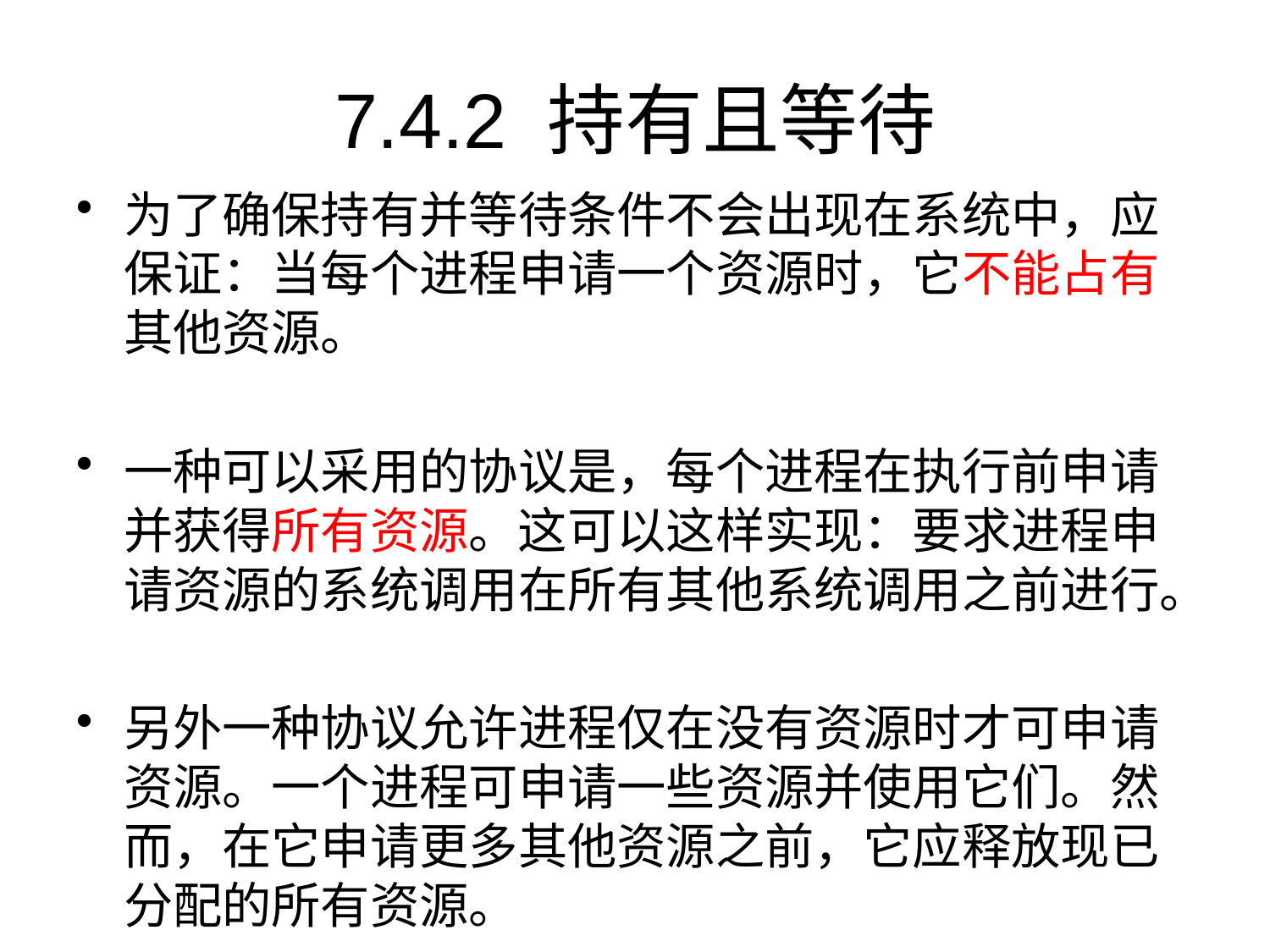

# 7.4.2 持有且等待
为了确保持有并等待条件不会出现在系统中，应保证：当每个进程申请一个资源时，它不能占有其他资源。

一种可以采用的协议是，每个进程在执行前申请并获得所有资源。这可以这样实现：要求进程申请资源的系统调用在所有其他系统调用之前进行。

另外一种协议允许进程仅在没有资源时才可申请资源。一个进程可申请一些资源并使用它们。然而，在它申请更多其他资源之前，它应释放现已分配的所有资源。